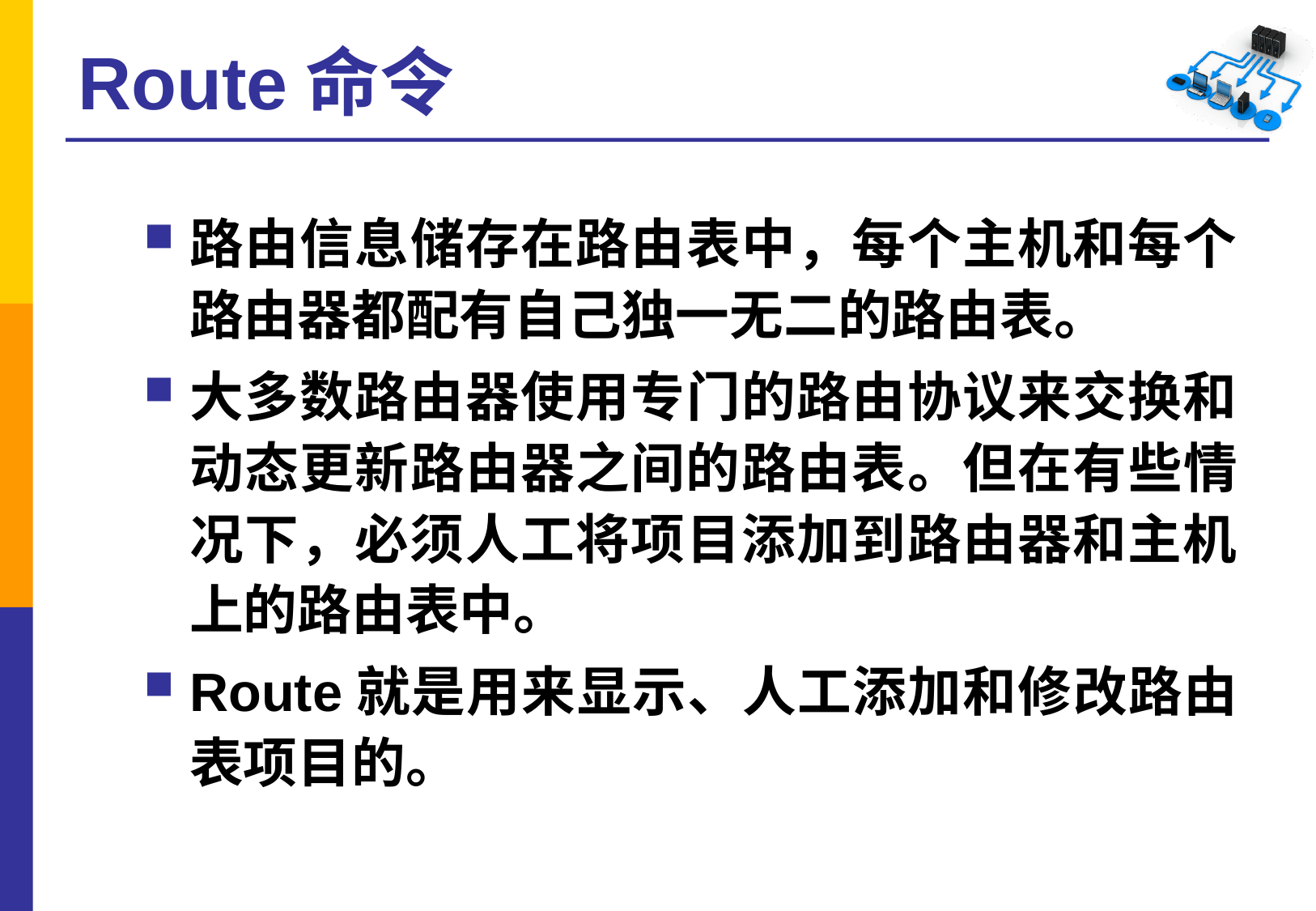

# Route命令
路由信息储存在路由表中，每个主机和每个路由器都配有自己独一无二的路由表。
大多数路由器使用专门的路由协议来交换和动态更新路由器之间的路由表。但在有些情况下，必须人工将项目添加到路由器和主机上的路由表中。
Route就是用来显示、人工添加和修改路由表项目的。